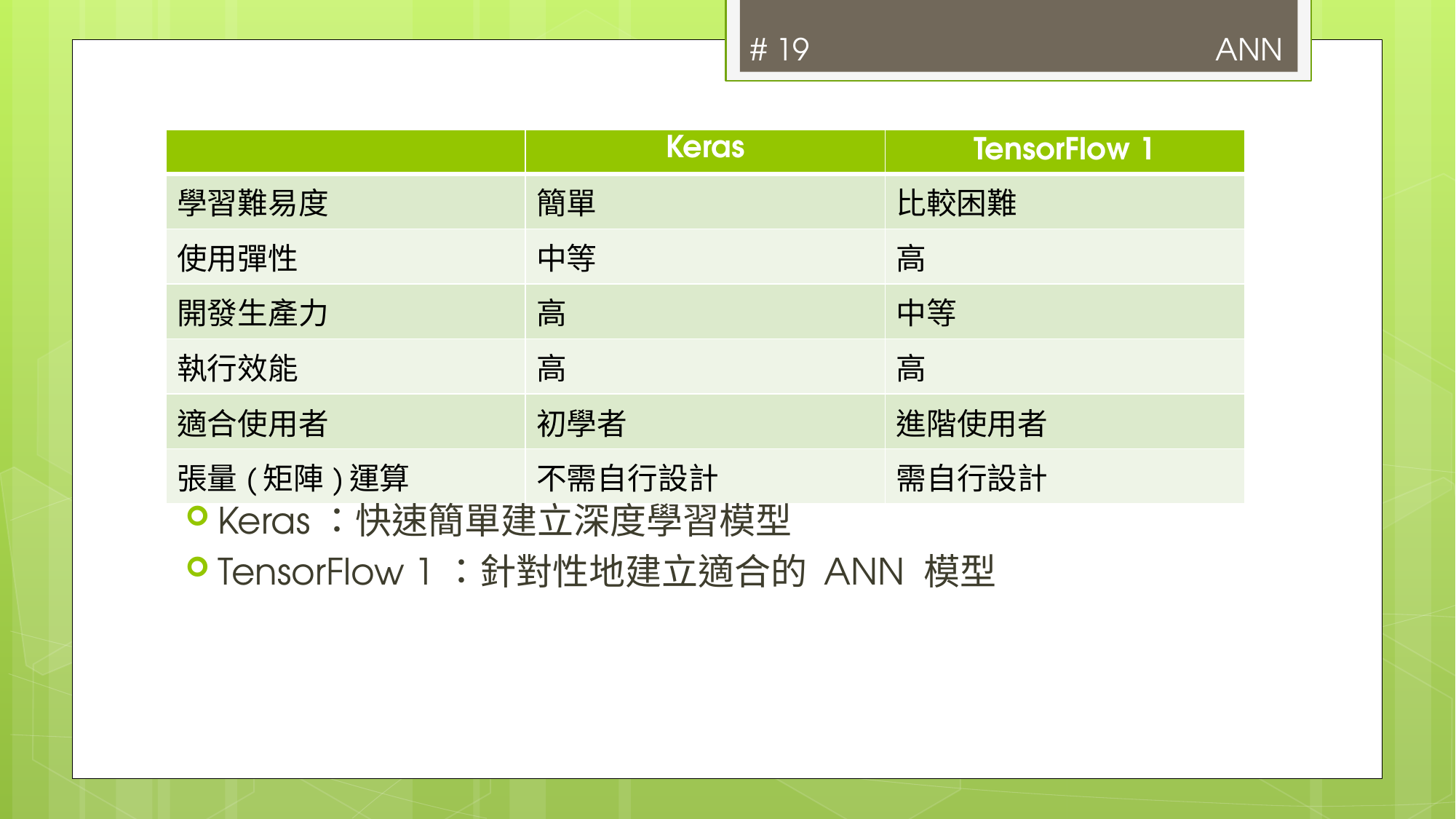

# 19
ANN
|  | Keras | TensorFlow 1 |
| --- | --- | --- |
| 學習難易度 | 簡單 | 比較困難 |
| 使用彈性 | 中等 | 高 |
| 開發生產力 | 高 | 中等 |
| 執行效能 | 高 | 高 |
| 適合使用者 | 初學者 | 進階使用者 |
| 張量(矩陣)運算 | 不需自行設計 | 需自行設計 |
Keras：快速簡單建立深度學習模型
TensorFlow 1：針對性地建立適合的 ANN 模型